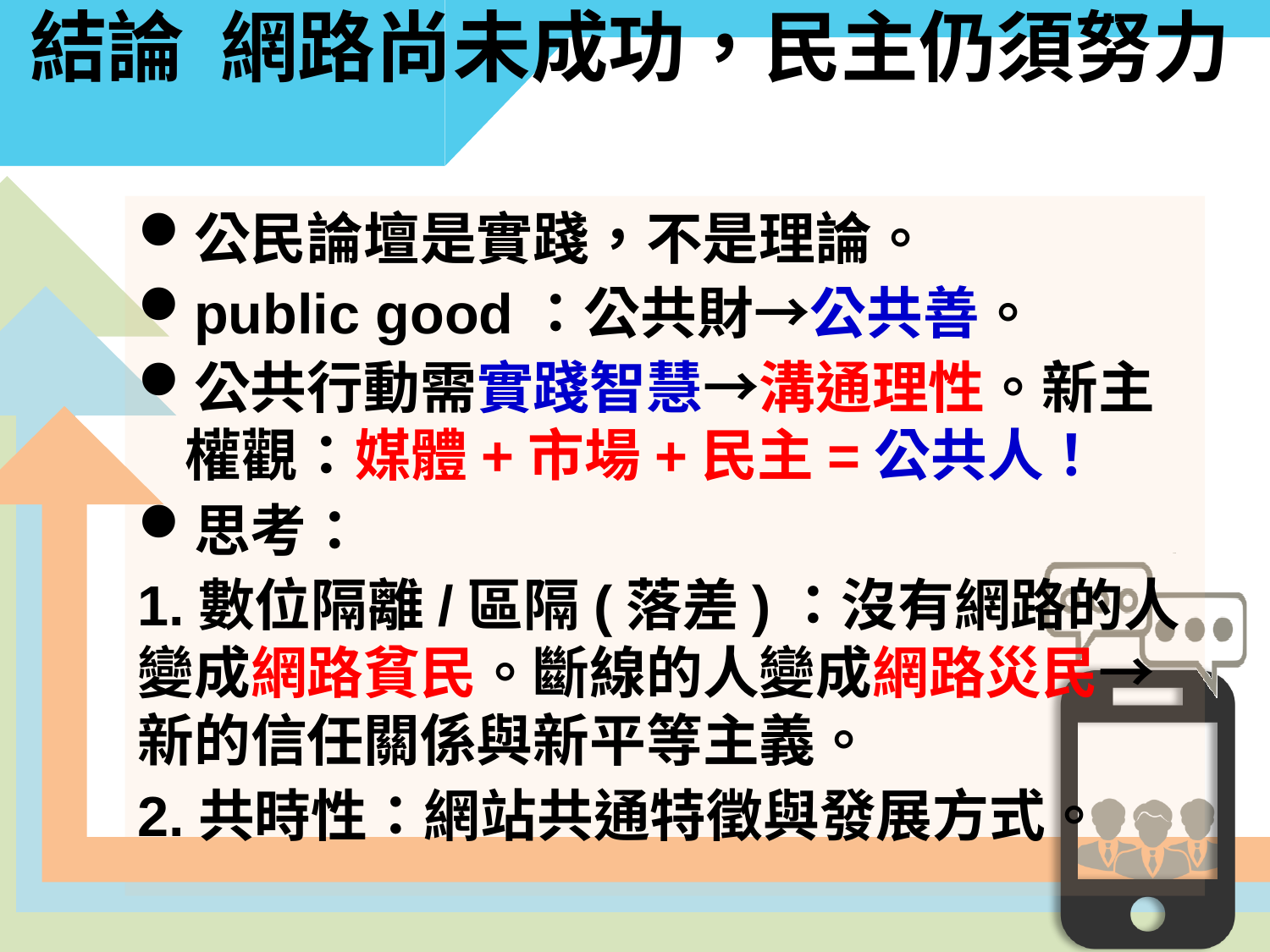

# 結論  網路尚未成功，民主仍須努力
公民論壇是實踐，不是理論。
public good：公共財→公共善。
公共行動需實踐智慧→溝通理性。新主權觀：媒體+市場+民主=公共人！
思考：
1.數位隔離/區隔(落差)：沒有網路的人變成網路貧民。斷線的人變成網路災民→新的信任關係與新平等主義。
2.共時性：網站共通特徵與發展方式。